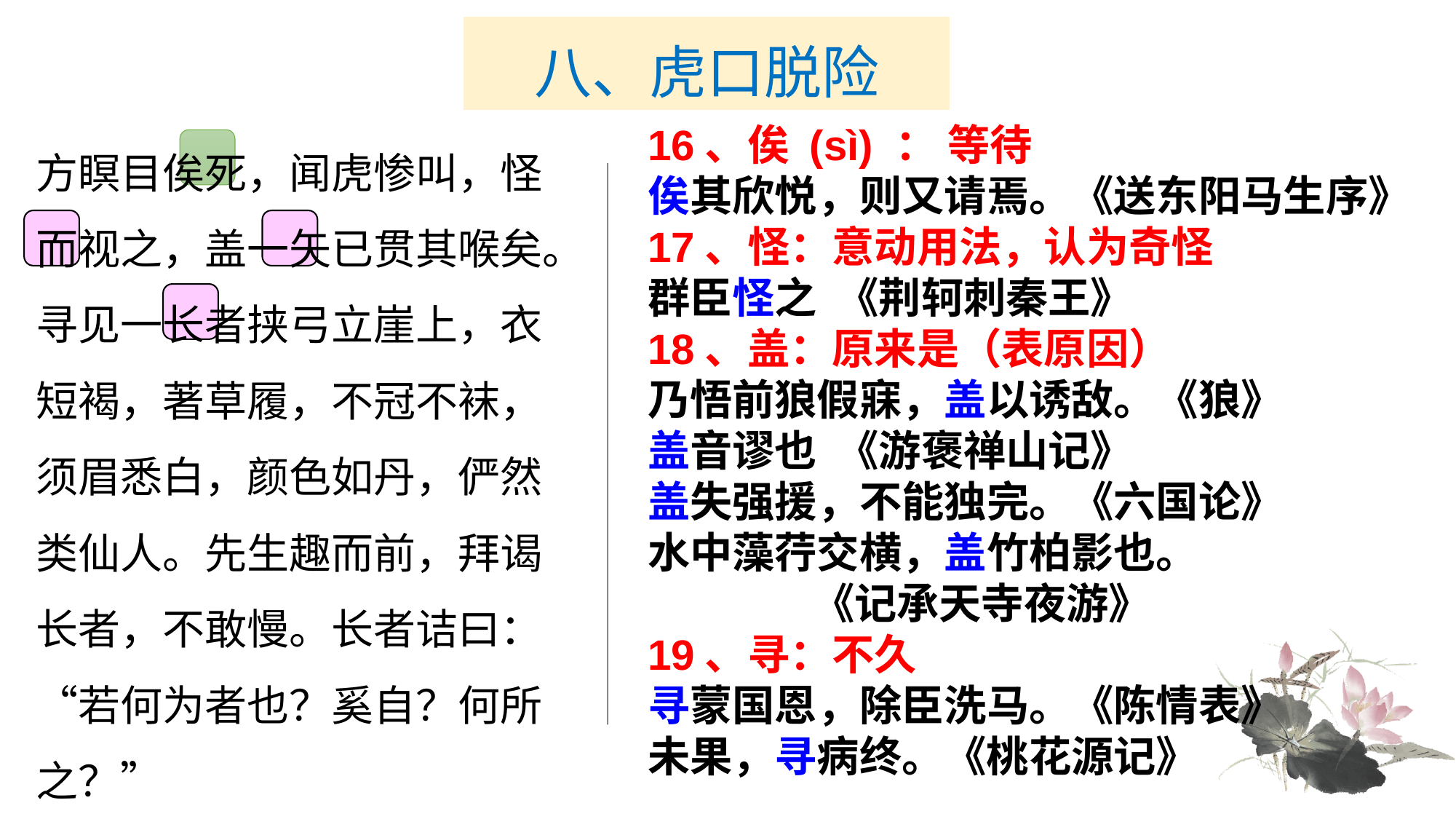

# 八、虎口脱险
16、俟 (sì) ： 等待
俟其欣悦，则又请焉。《送东阳马生序》
17、怪：意动用法，认为奇怪
群臣怪之  《荆轲刺秦王》
18、盖：原来是（表原因）
乃悟前狼假寐，盖以诱敌。《狼》
盖音谬也  《游褒禅山记》
盖失强援，不能独完。《六国论》
水中藻荇交横，盖竹柏影也。
                《记承天寺夜游》
19、寻：不久
寻蒙国恩，除臣洗马。《陈情表》
未果，寻病终。《桃花源记》
方瞑目俟死，闻虎惨叫，怪而视之，盖一矢已贯其喉矣。寻见一长者挟弓立崖上，衣短褐，著草履，不冠不袜，须眉悉白，颜色如丹，俨然类仙人。先生趣而前，拜谒长者，不敢慢。长者诘曰：“若何为者也？奚自？何所之？”